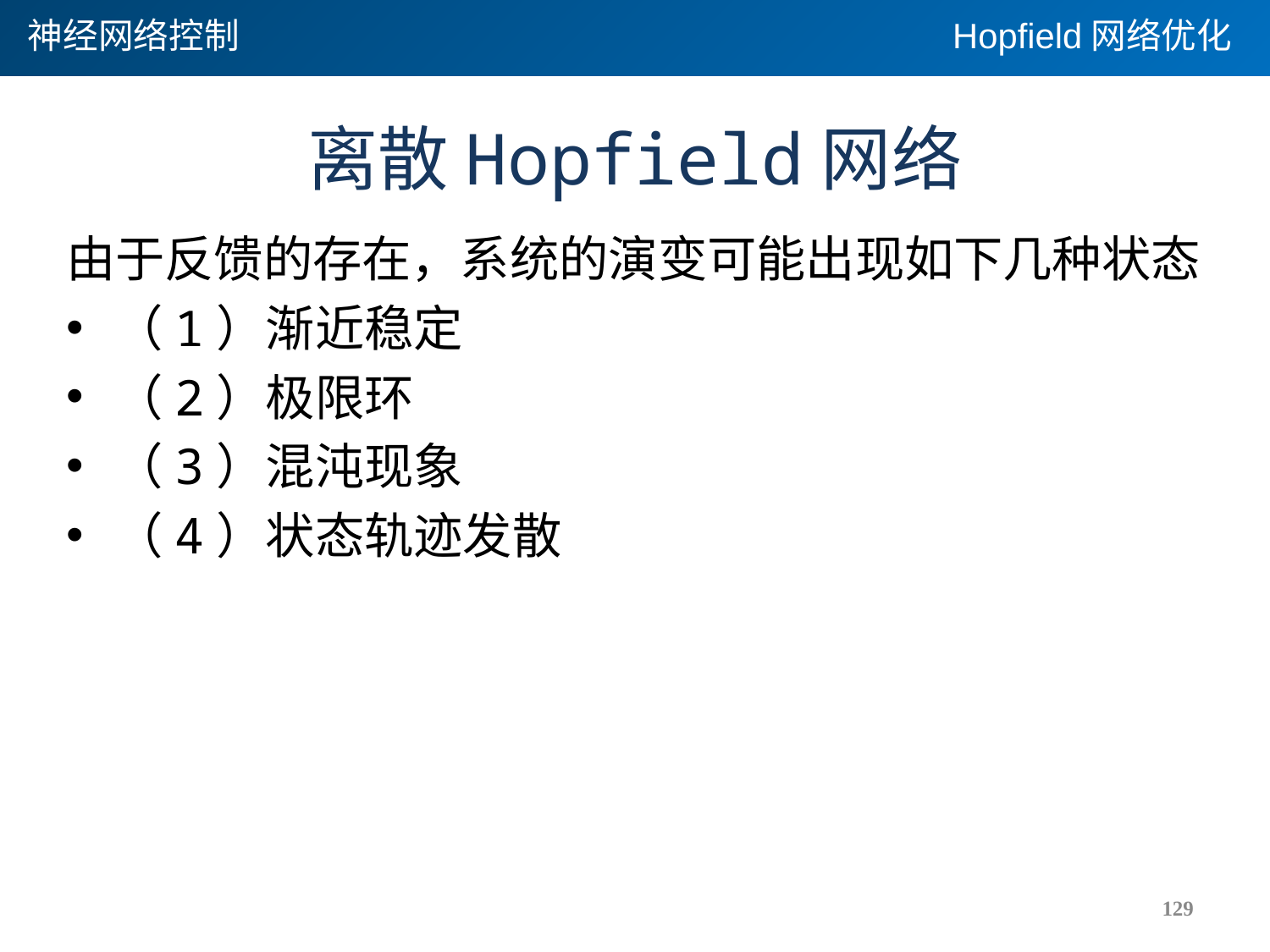

神经网络控制
Hopfield网络优化
# 离散Hopfield网络
由于反馈的存在，系统的演变可能出现如下几种状态
（1）渐近稳定
（2）极限环
（3）混沌现象
（4）状态轨迹发散
129